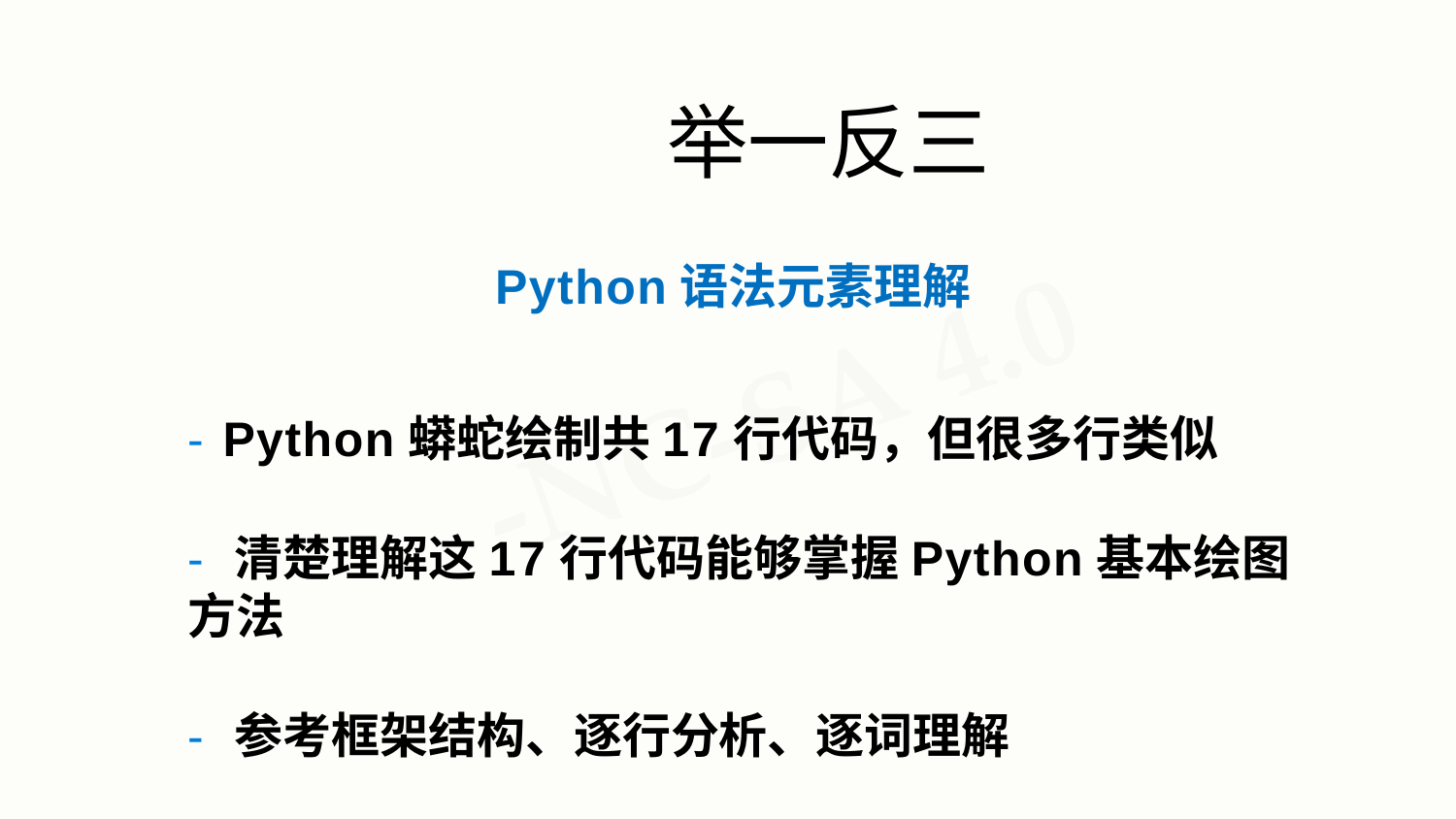

# 举一反三
Python语法元素理解

- Python蟒蛇绘制共17行代码，但很多行类似

- 清楚理解这17行代码能够掌握Python基本绘图方法

- 参考框架结构、逐行分析、逐词理解